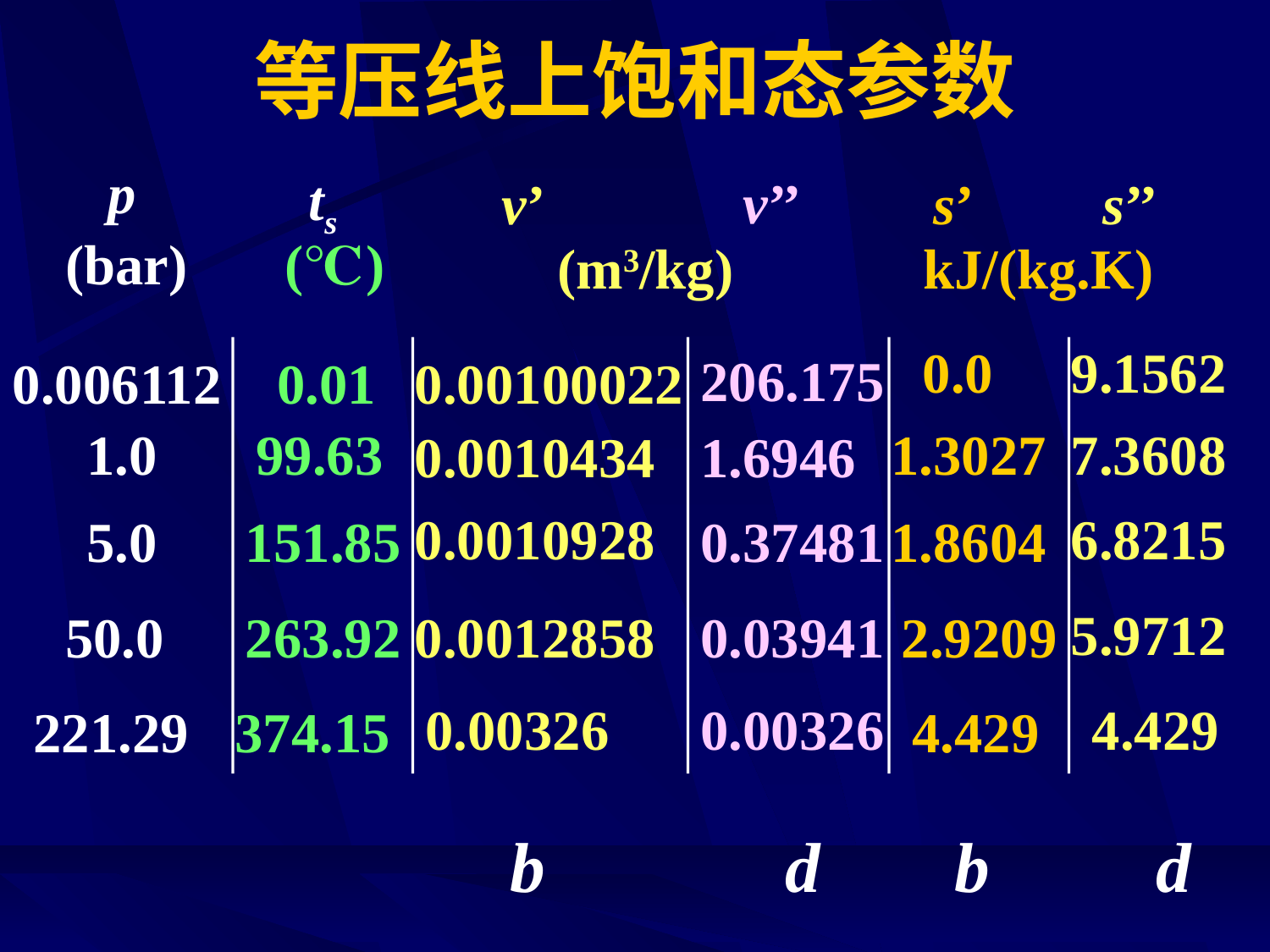

# 等压线上饱和态参数
p
ts
v’’
v’
s’
s’’
(bar)
(℃)
(m3/kg)
kJ/(kg.K)

0.0
9.1562

206.175
0.006112
0.01
0.00100022
1.0
99.63
1.3027
7.3608
0.0010434
1.6946
0.0010928
6.8215
5.0
151.85
0.37481
1.8604
5.9712
50.0
263.92
0.0012858
0.03941
2.9209
0.00326
0.00326
4.429
221.29
374.15
4.429
b
d
b
d